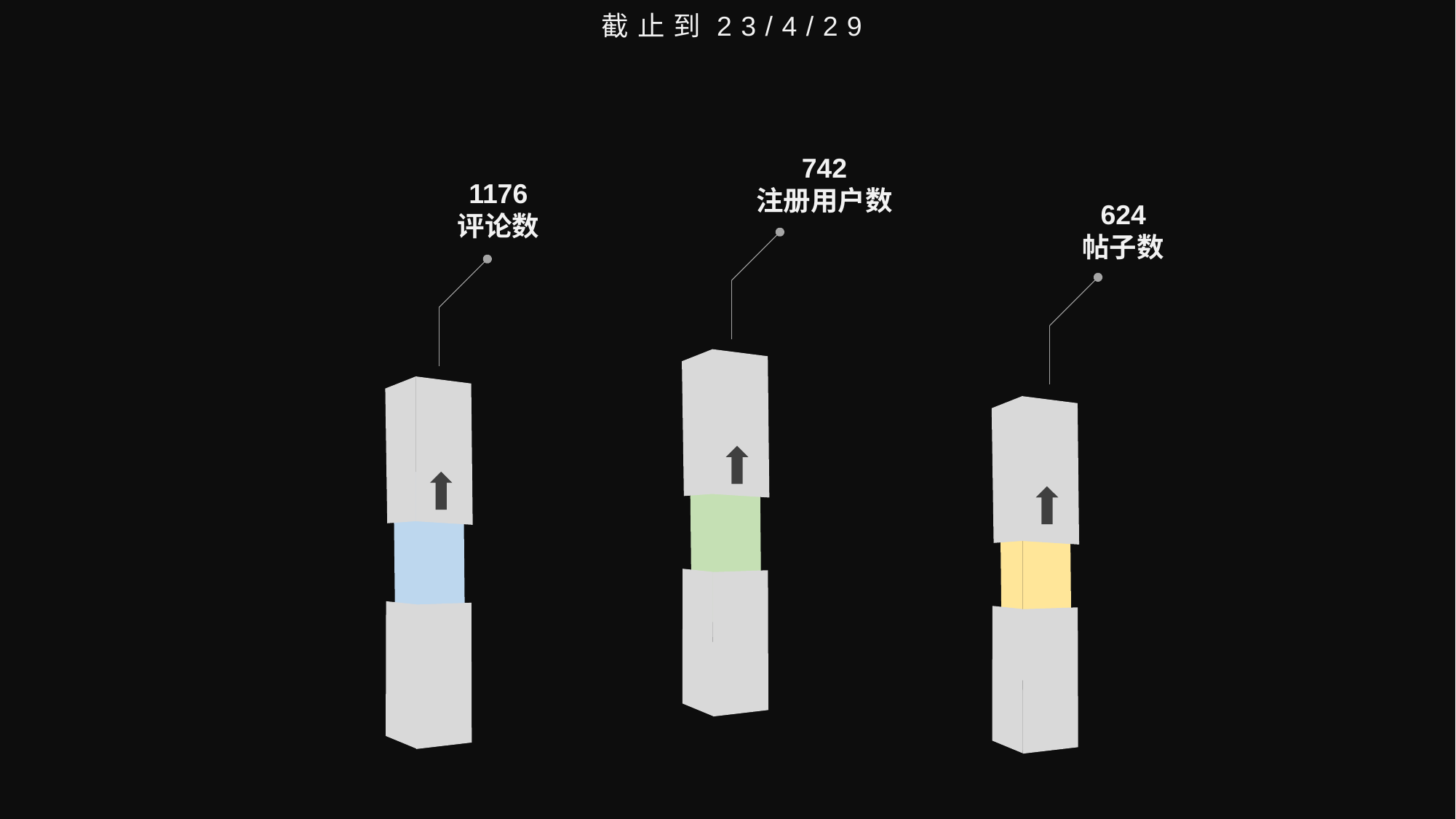

截止到23/4/29
742
注册用户数
1176
评论数
624
帖子数

累计用户数
0
1
2
3
4
5
6
7
8
9
4
0
1
2
3
4
5
6
7
8
9
0
0
1
2
3
4
5
6
7
8
9
6
0
1
2
3
4
5
6
7
8
9
6
，

较昨日+5.83%       7日前+7.77%